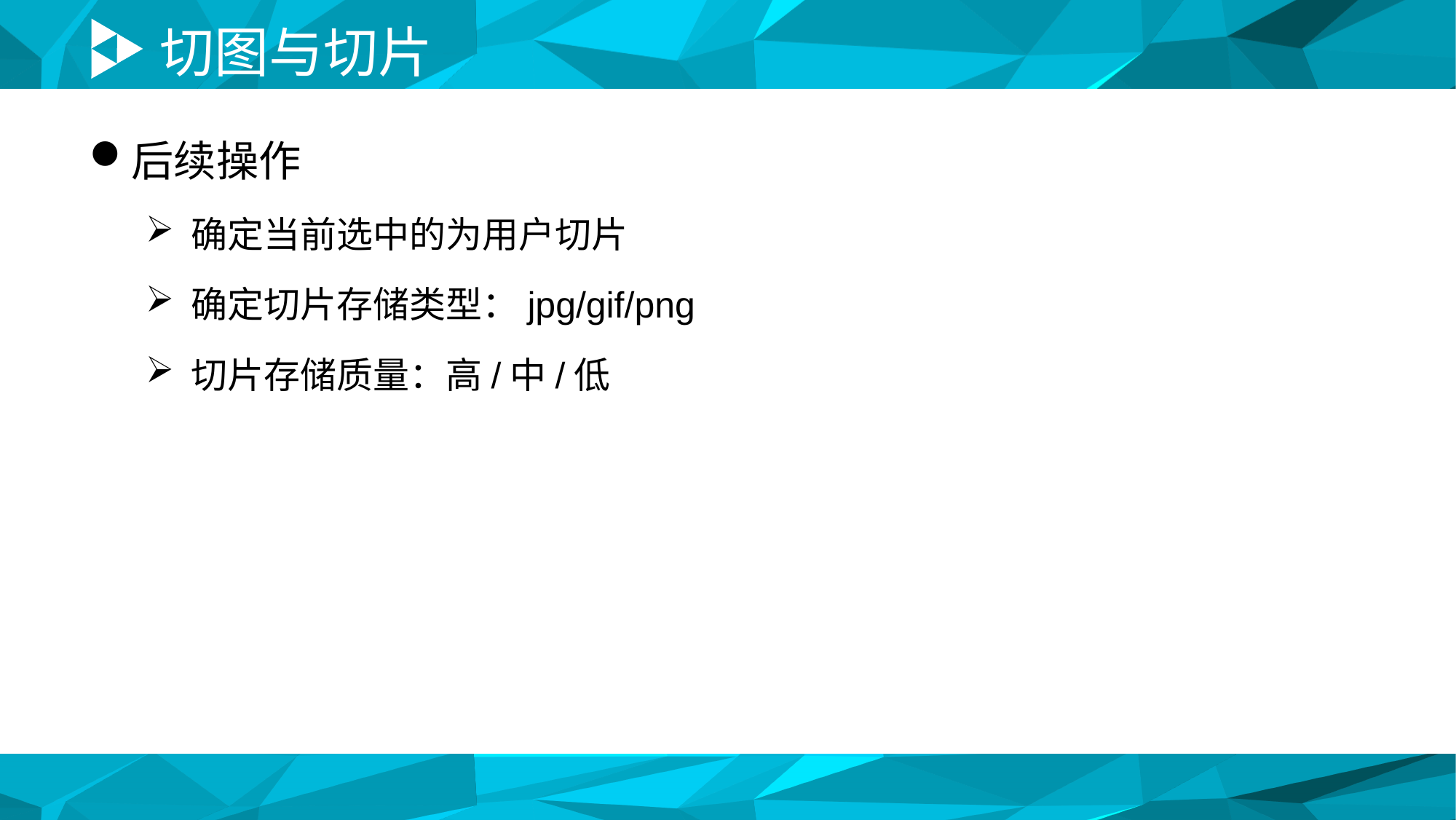

# 切图与切片
后续操作
确定当前选中的为用户切片
确定切片存储类型：jpg/gif/png
切片存储质量：高/中/低